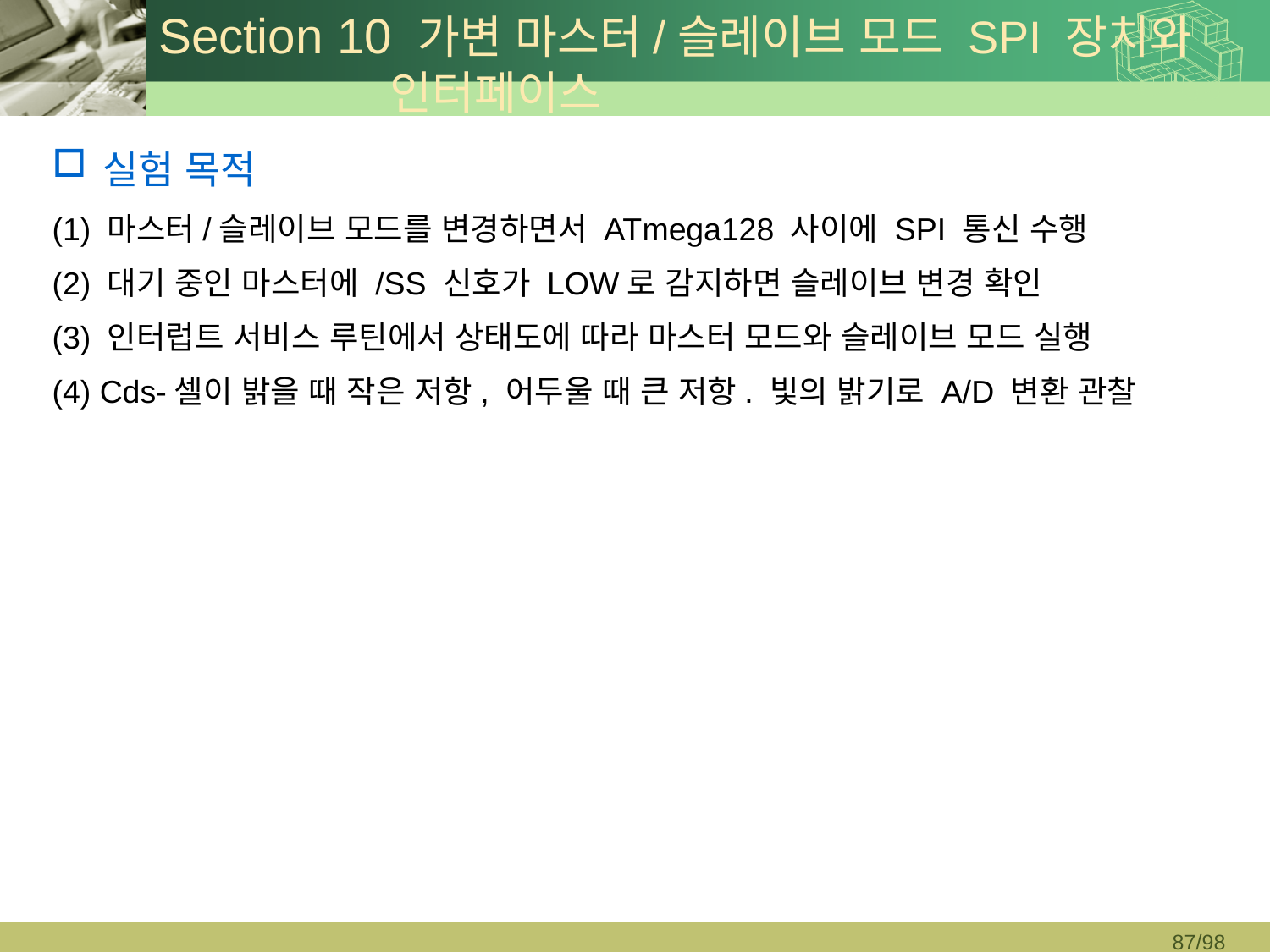

# Section 10 가변 마스터/슬레이브 모드 SPI 장치와 인터페이스
실험 목적
(1) 마스터/슬레이브 모드를 변경하면서 ATmega128 사이에 SPI 통신 수행
(2) 대기 중인 마스터에 /SS 신호가 LOW로 감지하면 슬레이브 변경 확인
(3) 인터럽트 서비스 루틴에서 상태도에 따라 마스터 모드와 슬레이브 모드 실행
(4) Cds-셀이 밝을 때 작은 저항, 어두울 때 큰 저항. 빛의 밝기로 A/D 변환 관찰